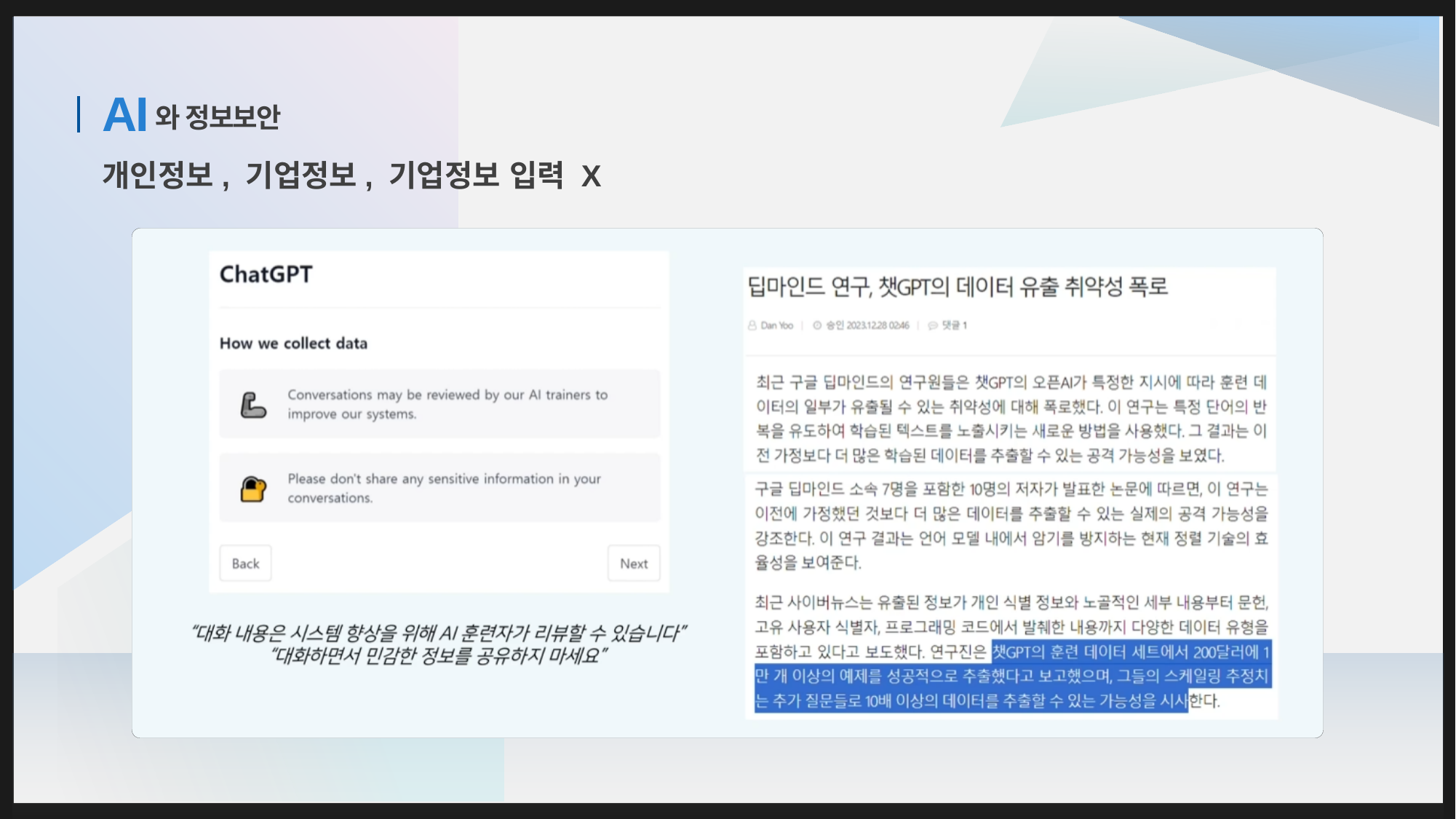

AI
# 와 정보보안
개인정보, 기업정보, 기업정보 입력 X